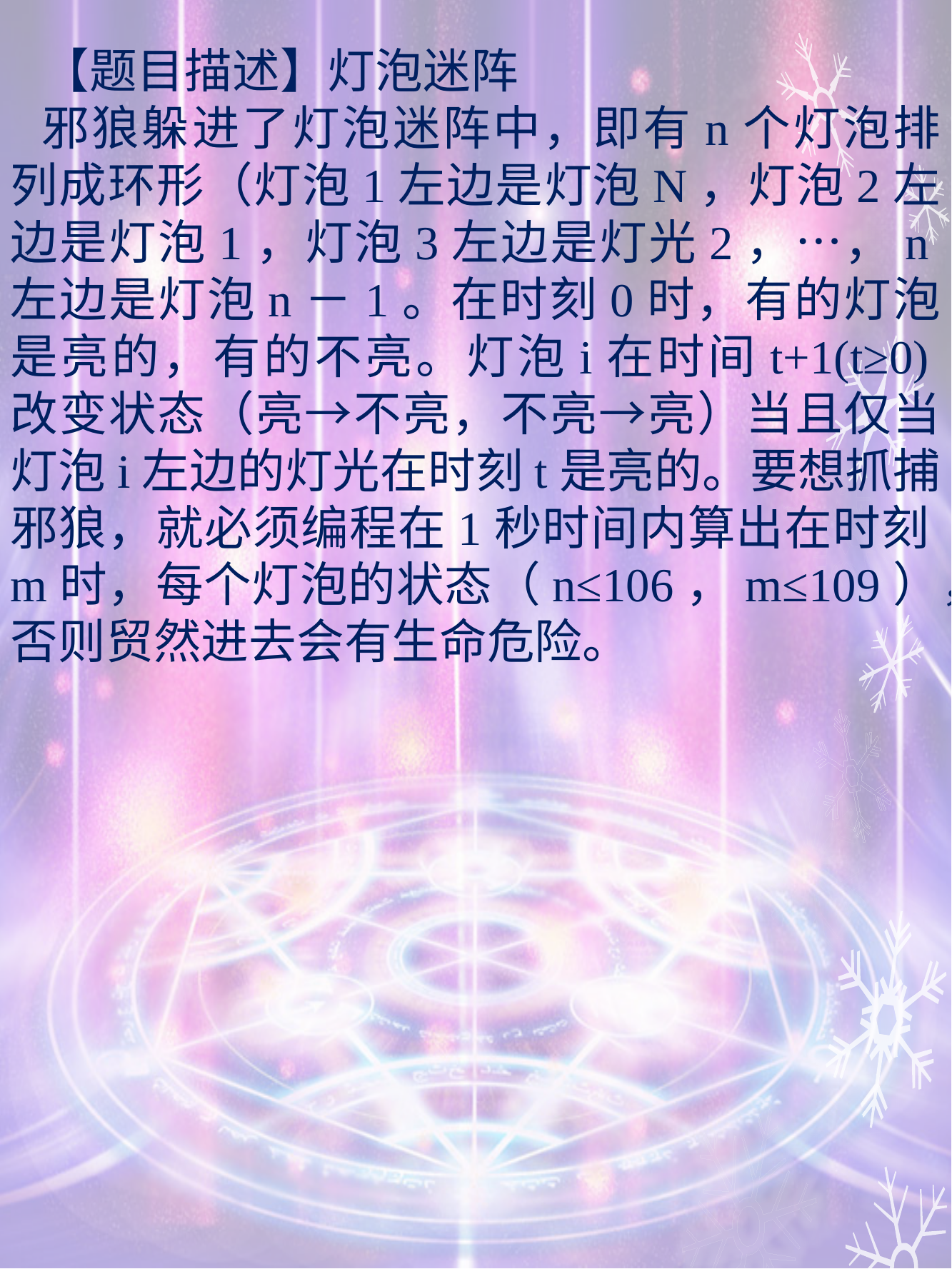

【题目描述】灯泡迷阵
邪狼躲进了灯泡迷阵中，即有n个灯泡排列成环形（灯泡1左边是灯泡N，灯泡2左边是灯泡1，灯泡3左边是灯光2，…，n左边是灯泡n－1。在时刻0时，有的灯泡是亮的，有的不亮。灯泡i在时间t+1(t≥0)改变状态（亮→不亮，不亮→亮）当且仅当灯泡i左边的灯光在时刻t是亮的。要想抓捕邪狼，就必须编程在1秒时间内算出在时刻m时，每个灯泡的状态（n≤106，m≤109），否则贸然进去会有生命危险。